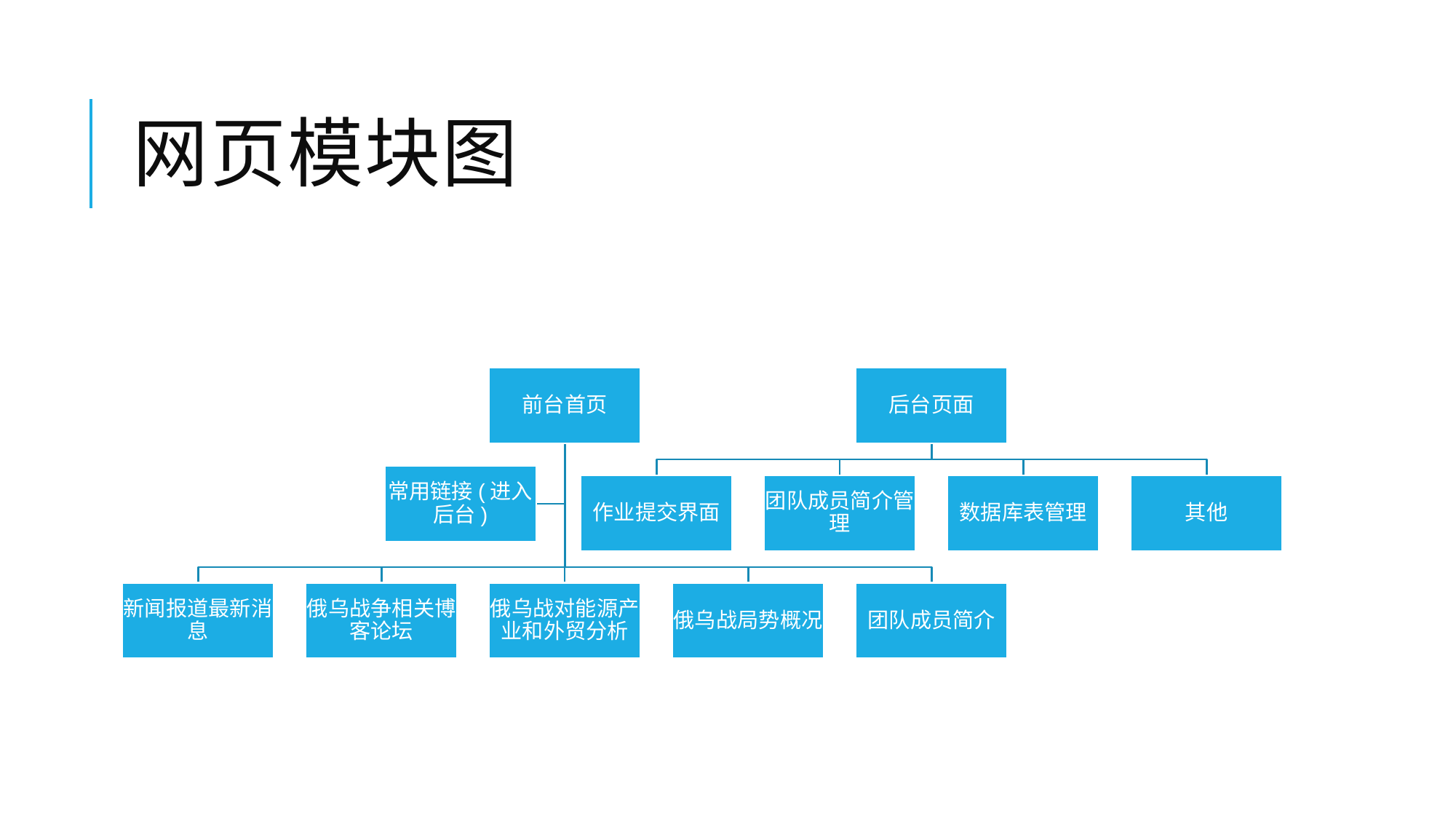

# 网页模块图
前台首页
新闻报道最新消息
俄乌战争相关博客论坛
俄乌战对能源产业和外贸分析
俄乌战局势概况
团队成员简介
常用链接(进入后台)
后台页面
作业提交界面
团队成员简介管理
数据库表管理
其他